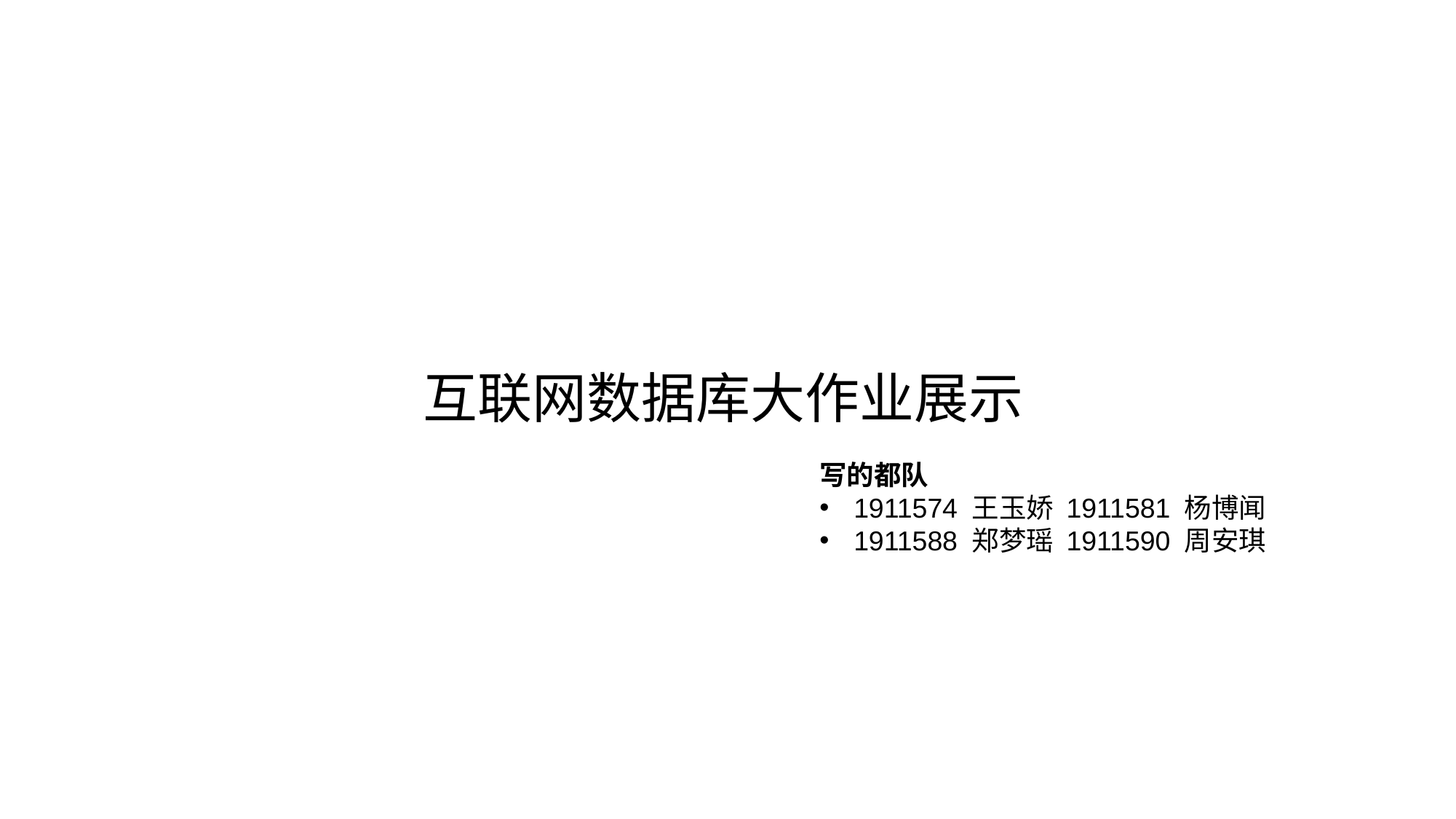

互联网数据库大作业展示
写的都队
1911574 王玉娇 1911581 杨博闻
1911588 郑梦瑶 1911590 周安琪